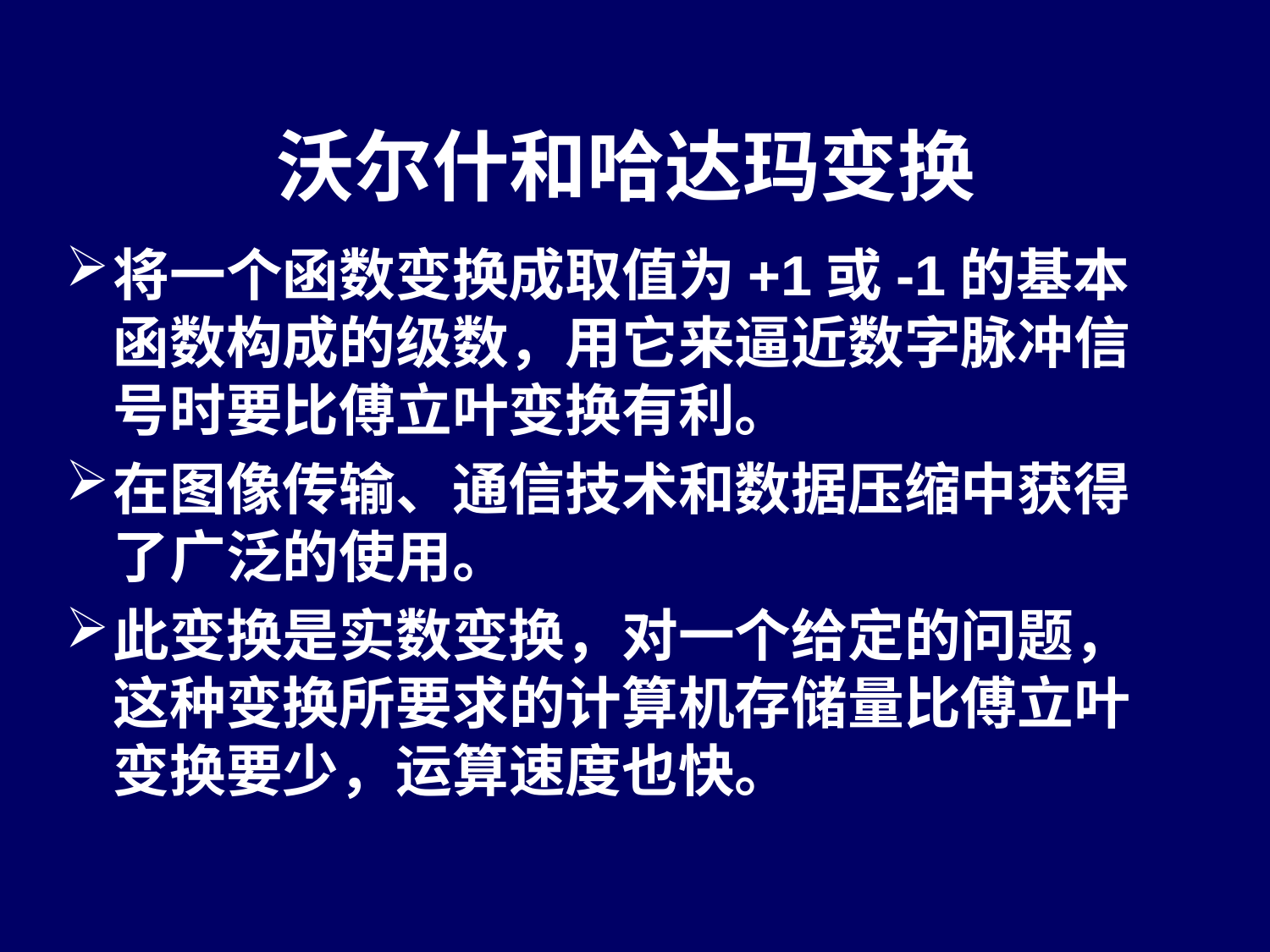

# 沃尔什和哈达玛变换
将一个函数变换成取值为+1或-1的基本函数构成的级数，用它来逼近数字脉冲信号时要比傅立叶变换有利。
在图像传输、通信技术和数据压缩中获得了广泛的使用。
此变换是实数变换，对一个给定的问题，这种变换所要求的计算机存储量比傅立叶变换要少，运算速度也快。